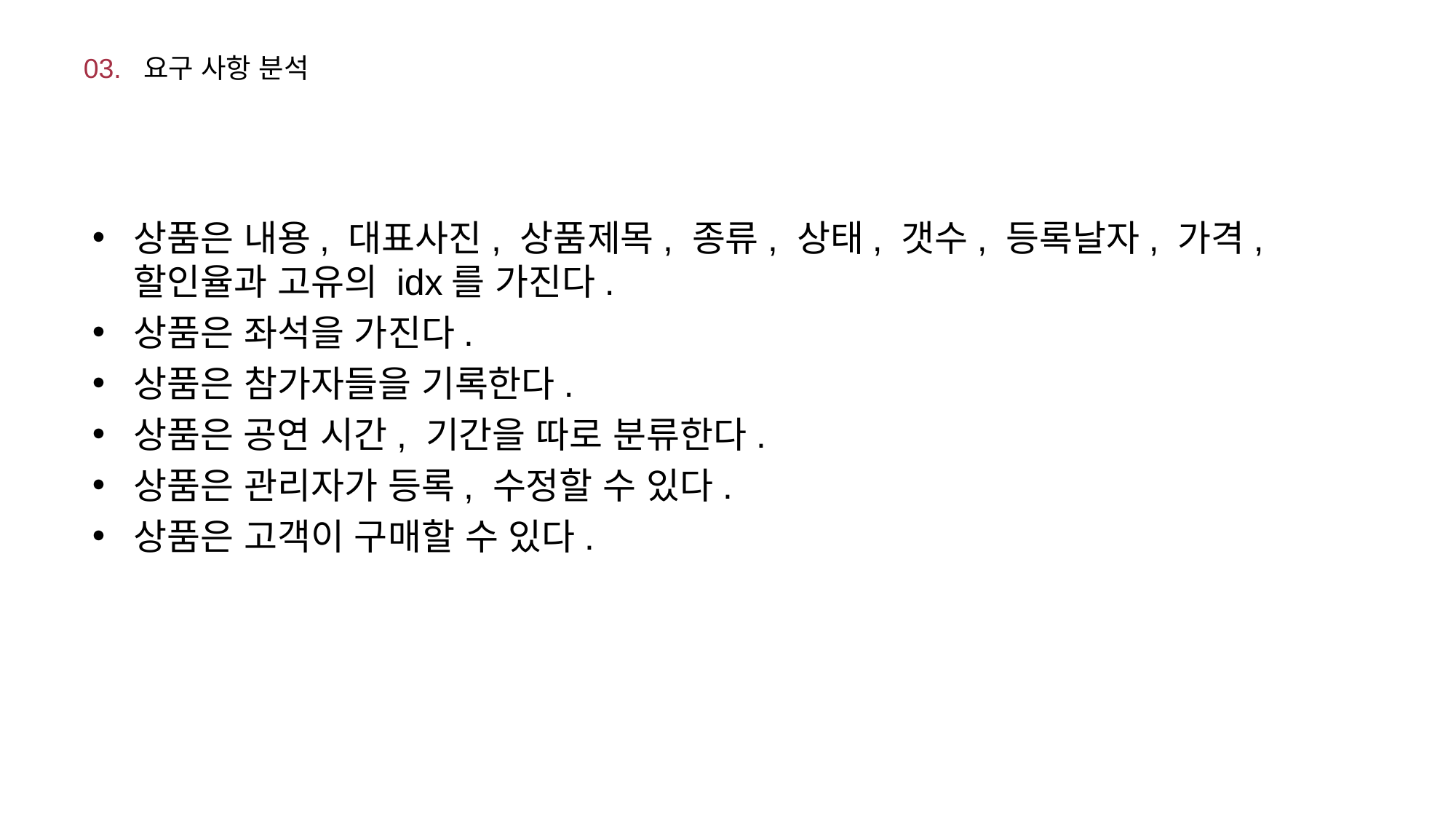

# 03.  요구 사항 분석
상품은 내용, 대표사진, 상품제목, 종류, 상태, 갯수, 등록날자, 가격, 할인율과 고유의 idx를 가진다.
상품은 좌석을 가진다.
상품은 참가자들을 기록한다.
상품은 공연 시간, 기간을 따로 분류한다.
상품은 관리자가 등록, 수정할 수 있다.
상품은 고객이 구매할 수 있다.